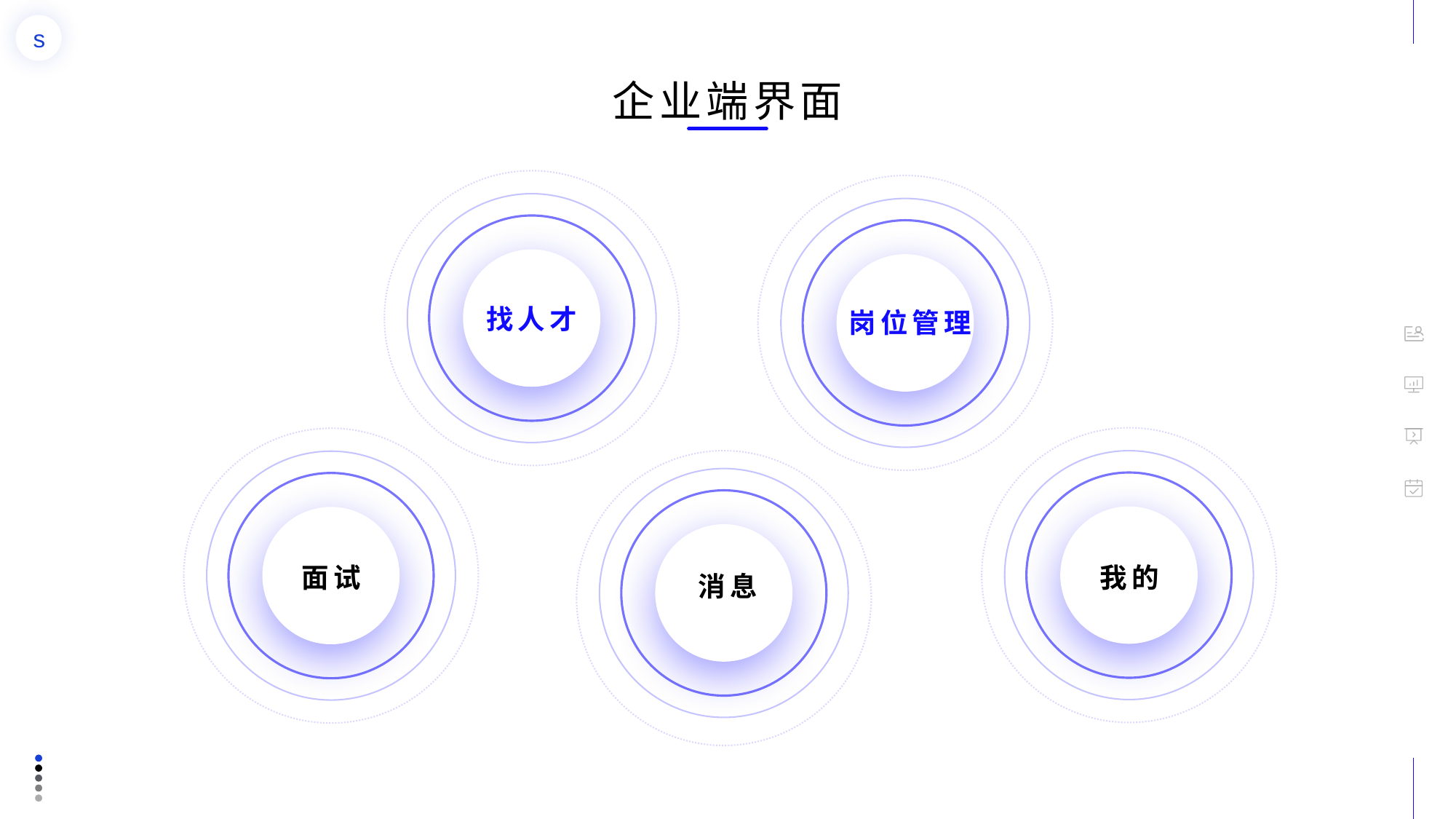

企业端界面

项目名称
找人才
岗位管理

面试
我的
消息